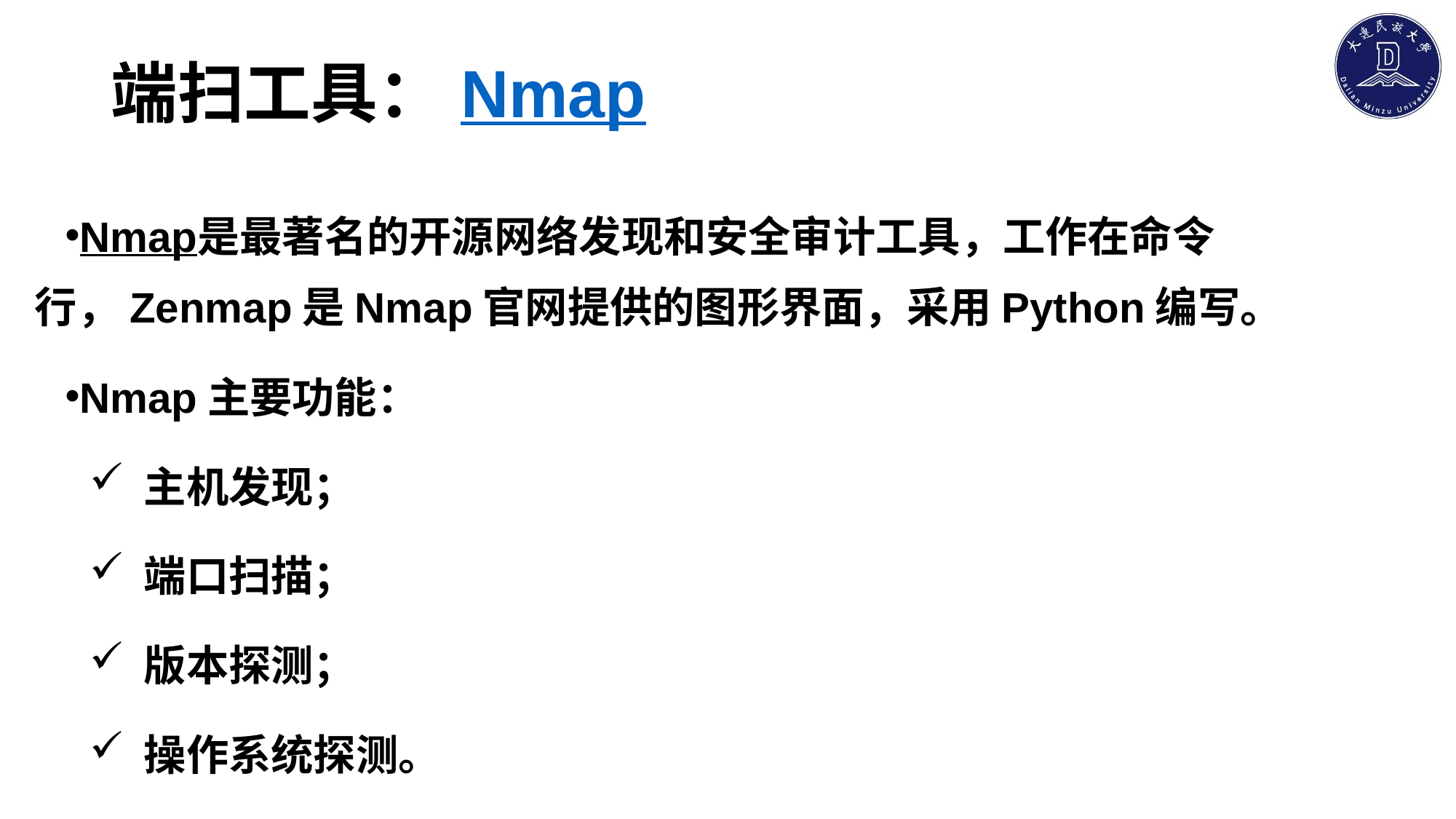

# 端扫工具：Nmap
Nmap是最著名的开源网络发现和安全审计工具，工作在命令行，Zenmap是Nmap官网提供的图形界面，采用Python编写。
Nmap主要功能：
主机发现；
端口扫描；
版本探测；
操作系统探测。